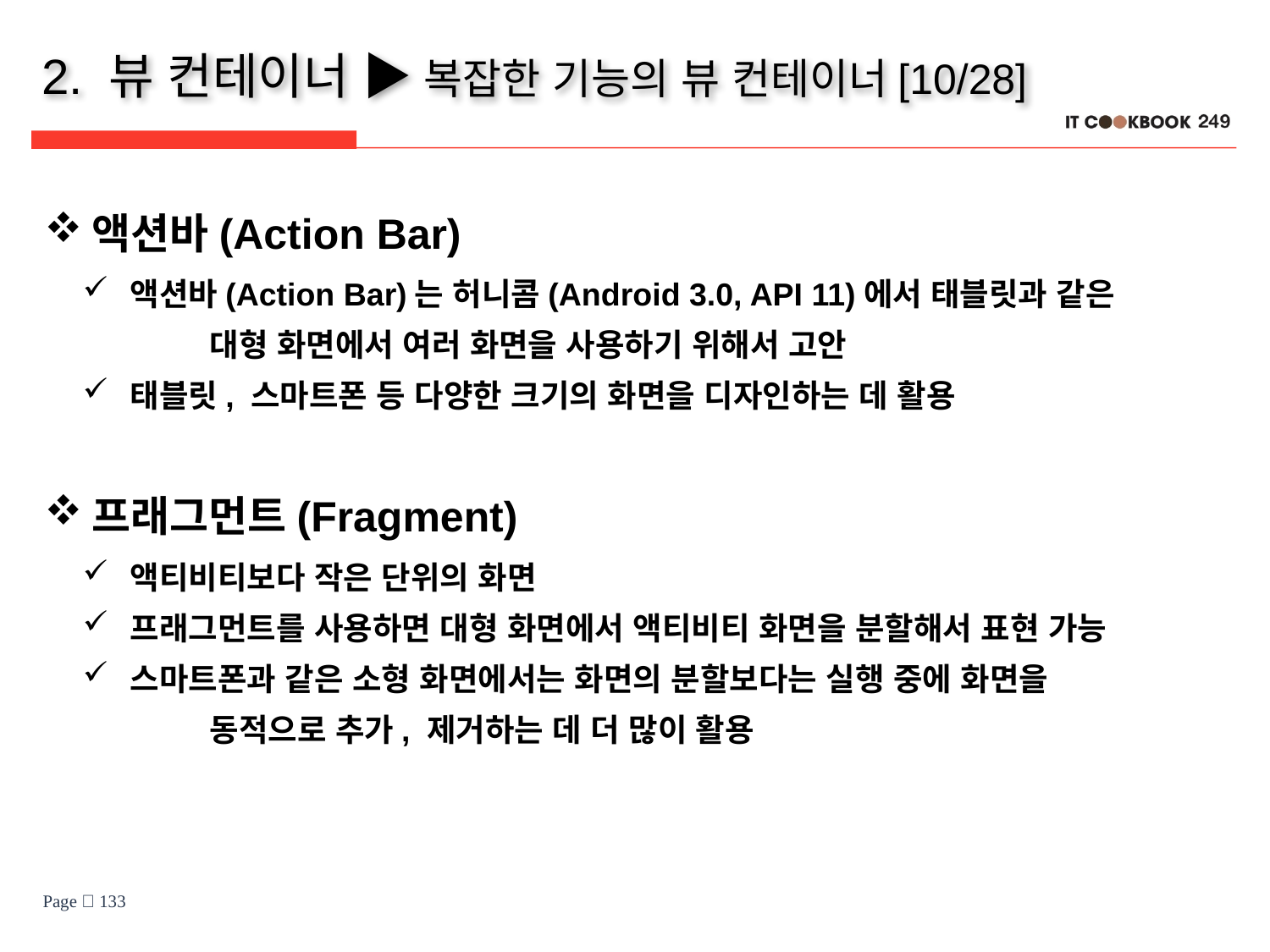

# 2. 뷰 컨테이너 ▶ 복잡한 기능의 뷰 컨테이너[10/28]
액션바(Action Bar)
액션바(Action Bar)는 허니콤(Android 3.0, API 11)에서 태블릿과 같은
	대형 화면에서 여러 화면을 사용하기 위해서 고안
태블릿, 스마트폰 등 다양한 크기의 화면을 디자인하는 데 활용

프래그먼트(Fragment)
액티비티보다 작은 단위의 화면
프래그먼트를 사용하면 대형 화면에서 액티비티 화면을 분할해서 표현 가능
스마트폰과 같은 소형 화면에서는 화면의 분할보다는 실행 중에 화면을
	동적으로 추가, 제거하는 데 더 많이 활용